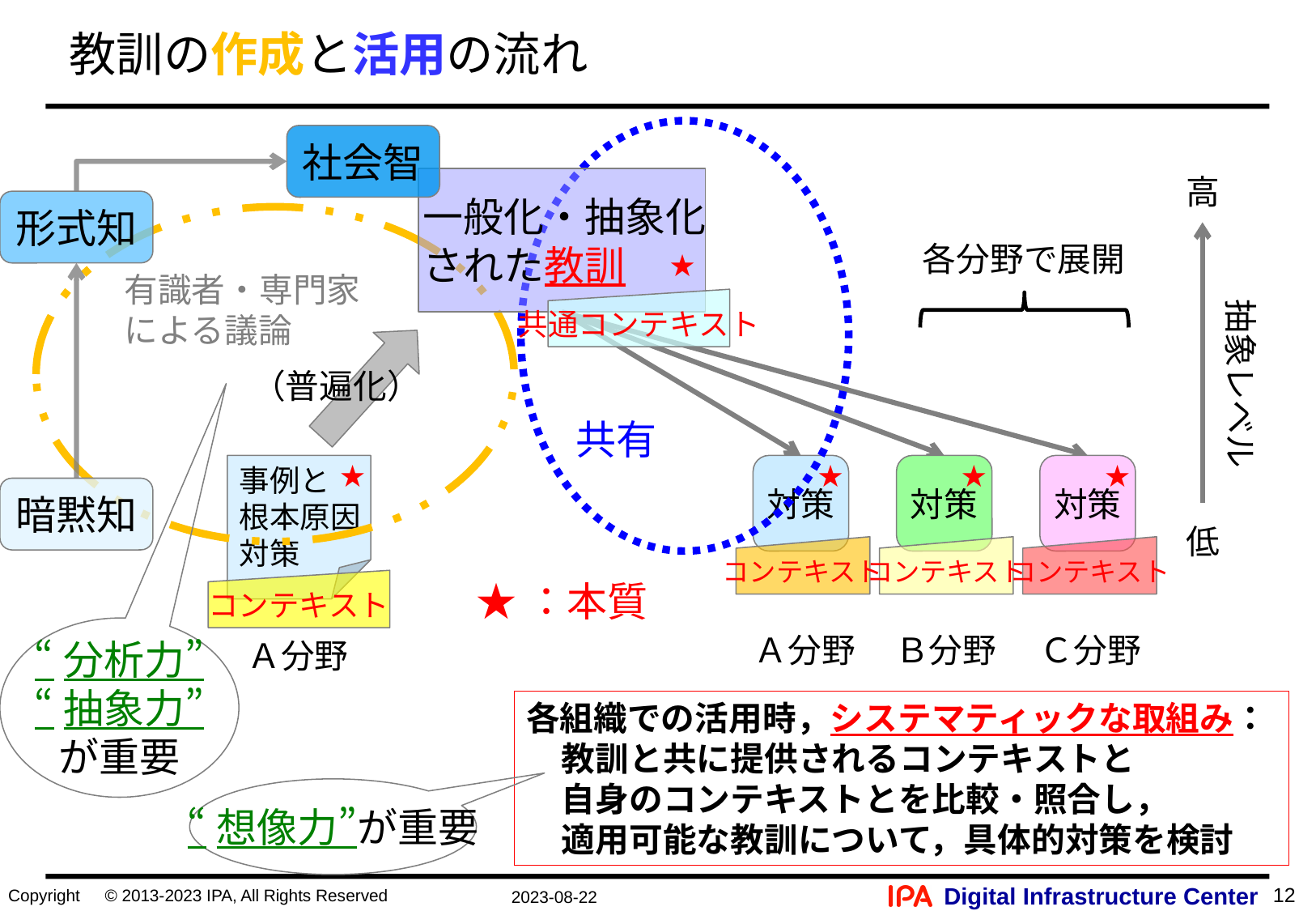

# 教訓の作成と活用の流れ

社会智
高
一般化・抽象化
された教訓
形式知

各分野で展開
★
有識者・専門家
による議論
抽象レベル
共通コンテキスト

（普遍化）
共有
★
★
★
★
事例と
根本原因
対策
対策
対策
対策
暗黙知
低
コンテキスト
コンテキスト
コンテキスト
コンテキスト
★：本質
“分析力”
“抽象力”
が重要
Ａ分野
Ｂ分野
Ｃ分野
Ａ分野
各組織での活用時，システマティックな取組み：
教訓と共に提供されるコンテキストと
自身のコンテキストとを比較・照合し，
適用可能な教訓について，具体的対策を検討
“想像力”が重要